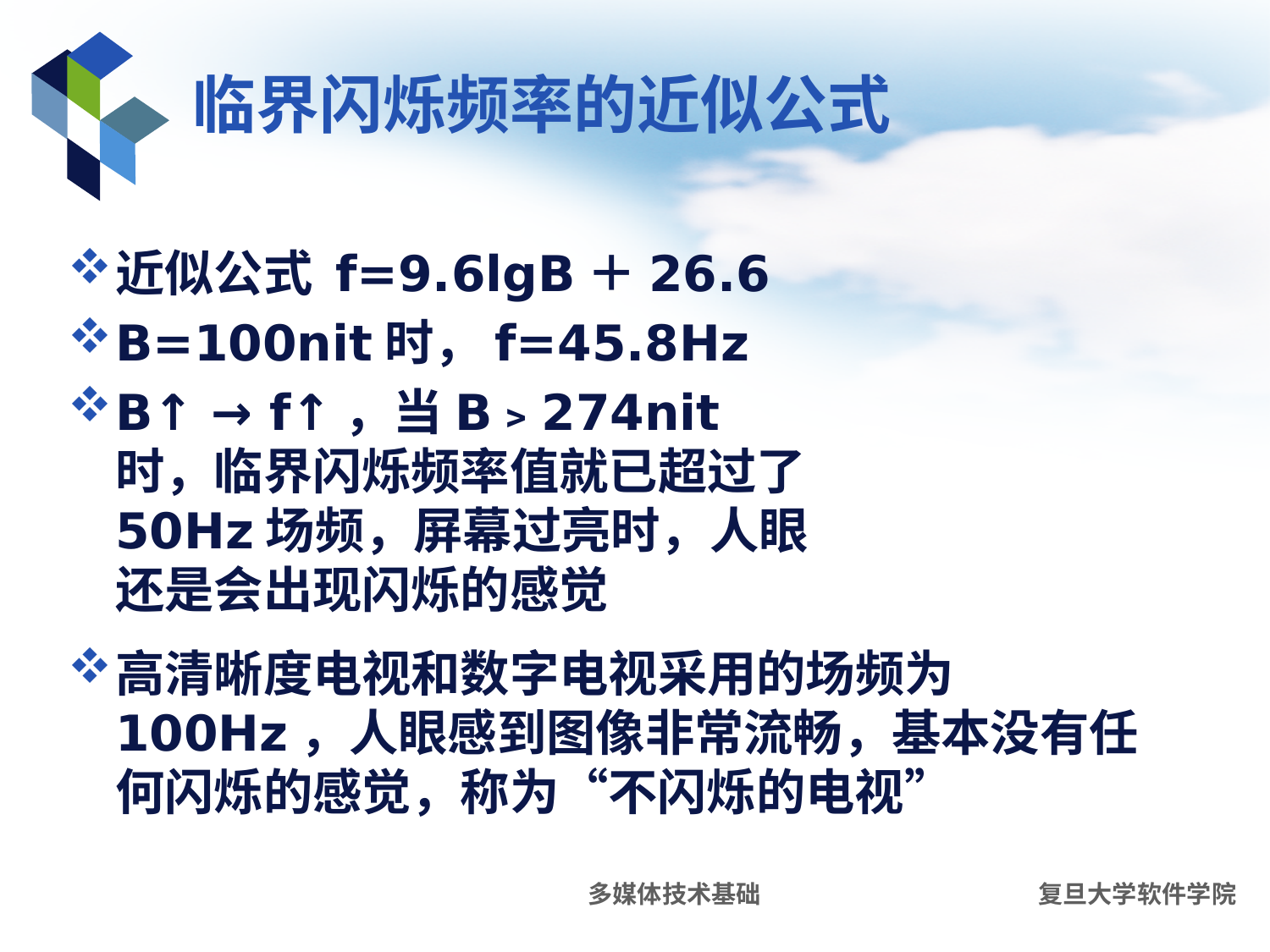

# 临界闪烁频率的近似公式
近似公式 f=9.6lgB＋26.6
B=100nit时，f=45.8Hz
B↑ → f↑，当B﹥274nit时，临界闪烁频率值就已超过了50Hz场频，屏幕过亮时，人眼还是会出现闪烁的感觉
高清晰度电视和数字电视采用的场频为100Hz，人眼感到图像非常流畅，基本没有任何闪烁的感觉，称为“不闪烁的电视”
多媒体技术基础